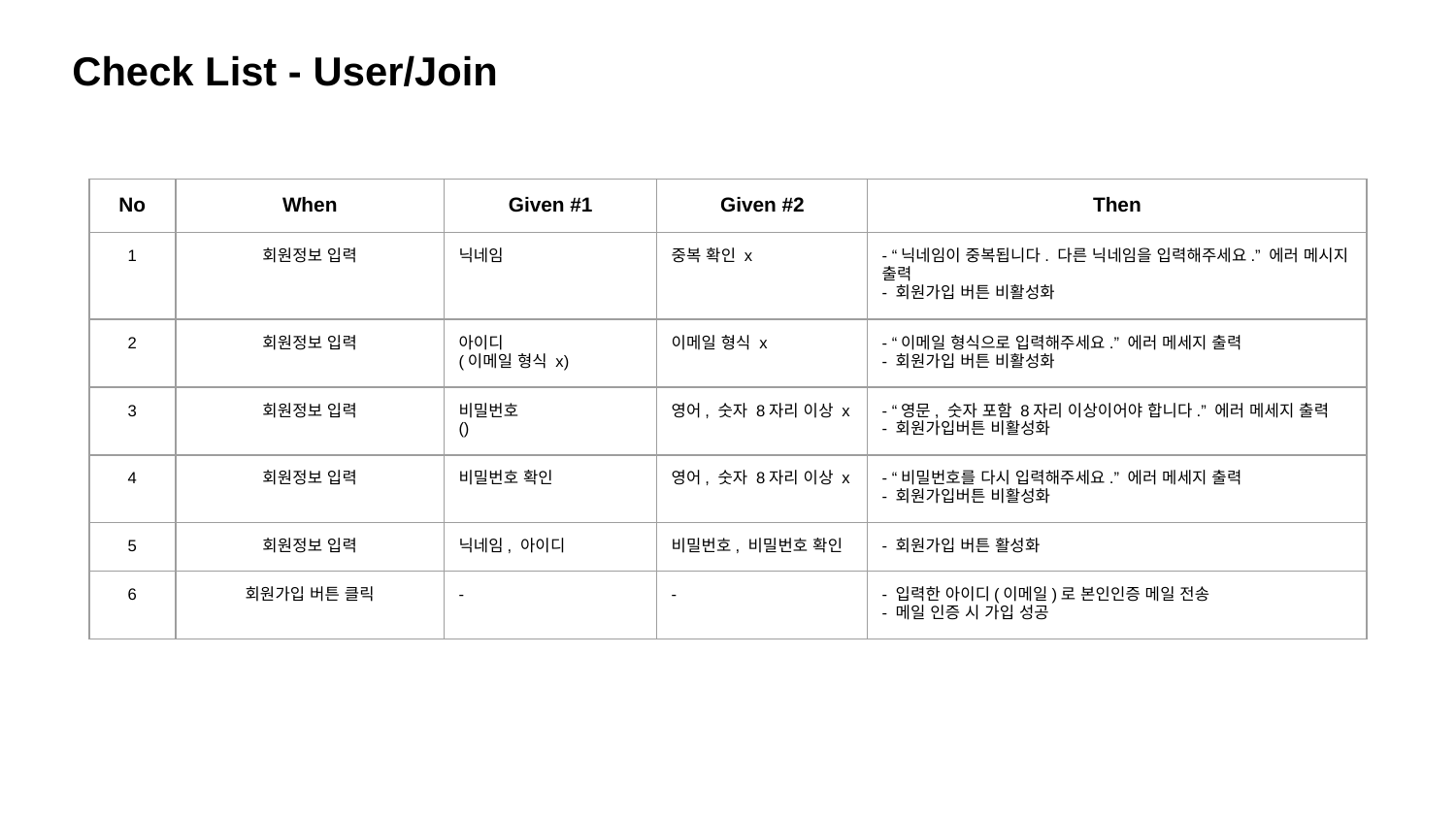

Check List - User/Join
| No | When | Given #1 | Given #2 | Then |
| --- | --- | --- | --- | --- |
| 1 | 회원정보 입력 | 닉네임 | 중복 확인 x | - “닉네임이 중복됩니다. 다른 닉네임을 입력해주세요.” 에러 메시지 출력 - 회원가입 버튼 비활성화 |
| 2 | 회원정보 입력 | 아이디 (이메일 형식 x) | 이메일 형식 x | - “이메일 형식으로 입력해주세요.” 에러 메세지 출력 - 회원가입 버튼 비활성화 |
| 3 | 회원정보 입력 | 비밀번호 () | 영어, 숫자 8자리 이상 x | - “영문, 숫자 포함 8자리 이상이어야 합니다.” 에러 메세지 출력 - 회원가입버튼 비활성화 |
| 4 | 회원정보 입력 | 비밀번호 확인 | 영어, 숫자 8자리 이상 x | - “비밀번호를 다시 입력해주세요.” 에러 메세지 출력 - 회원가입버튼 비활성화 |
| 5 | 회원정보 입력 | 닉네임, 아이디 | 비밀번호, 비밀번호 확인 | - 회원가입 버튼 활성화 |
| 6 | 회원가입 버튼 클릭 | - | - | - 입력한 아이디(이메일)로 본인인증 메일 전송 - 메일 인증 시 가입 성공 |